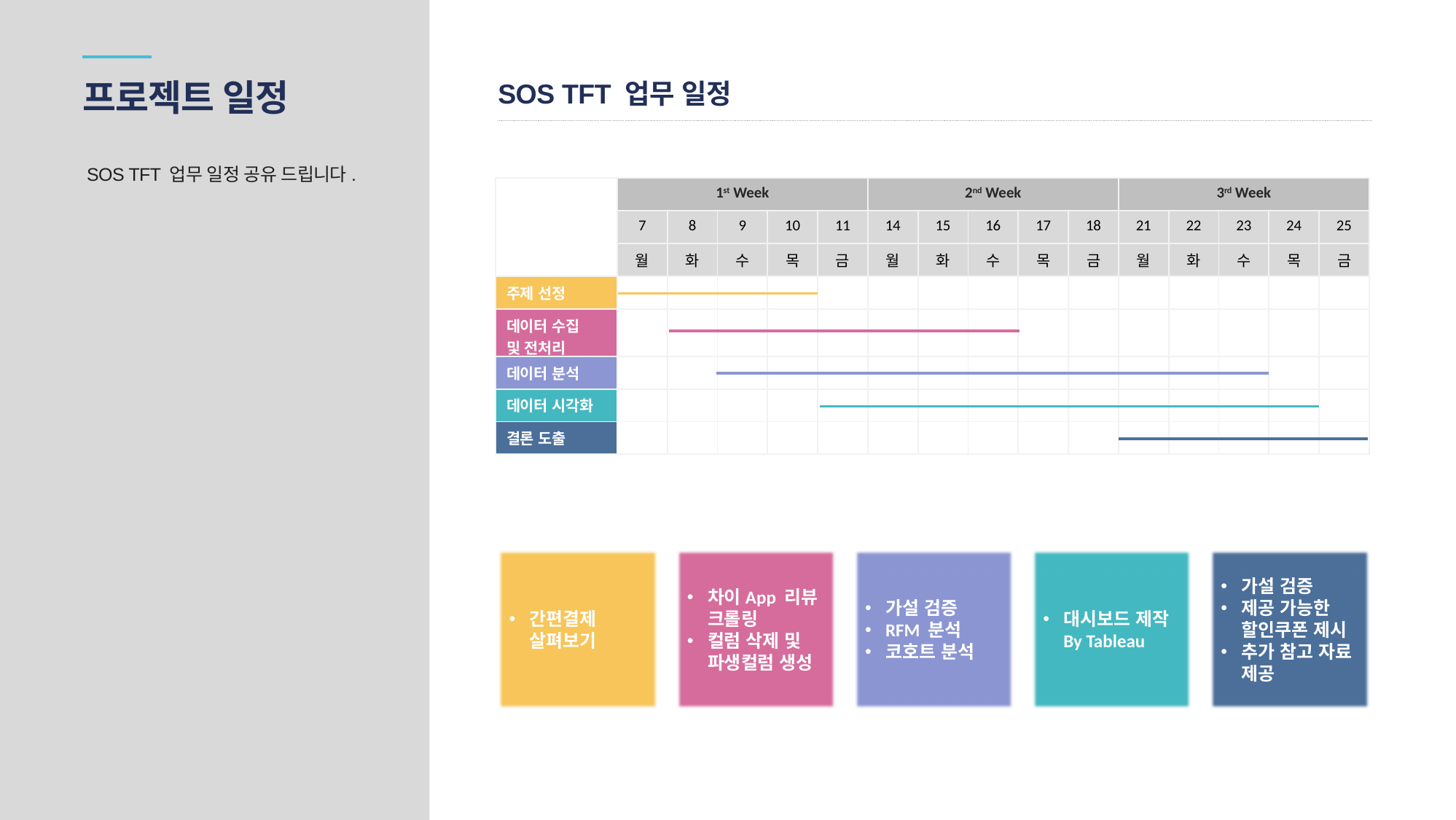

프로젝트 일정
SOS TFT 업무 일정
SOS TFT 업무 일정 공유 드립니다.
|  | 1st Week |  |  |  |  | 2nd Week |  |  |  |  | 3rd Week |  |  |  |  |
| --- | --- | --- | --- | --- | --- | --- | --- | --- | --- | --- | --- | --- | --- | --- | --- |
|  | 7 | 8 | 9 | 10 | 11 | 14 | 15 | 16 | 17 | 18 | 21 | 22 | 23 | 24 | 25 |
|  | 월 | 화 | 수 | 목 | 금 | 월 | 화 | 수 | 목 | 금 | 월 | 화 | 수 | 목 | 금 |
| 주제 선정 |  |  |  |  |  |  |  |  |  |  |  |  |  |  |  |
| 데이터 수집 및 전처리 |  |  |  |  |  |  |  |  |  |  |  |  |  |  |  |
| 데이터 분석 |  |  |  |  |  |  |  |  |  |  |  |  |  |  |  |
| 데이터 시각화 |  |  |  |  |  |  |  |  |  |  |  |  |  |  |  |
| 결론 도출 |  |  |  |  |  |  |  |  |  |  |  |  |  |  |  |
간편결제
살펴보기
차이App 리뷰 크롤링
컬럼 삭제 및 파생컬럼 생성
가설 검증
RFM 분석
코호트 분석
대시보드 제작 By Tableau
가설 검증
제공 가능한 할인쿠폰 제시
추가 참고 자료 제공